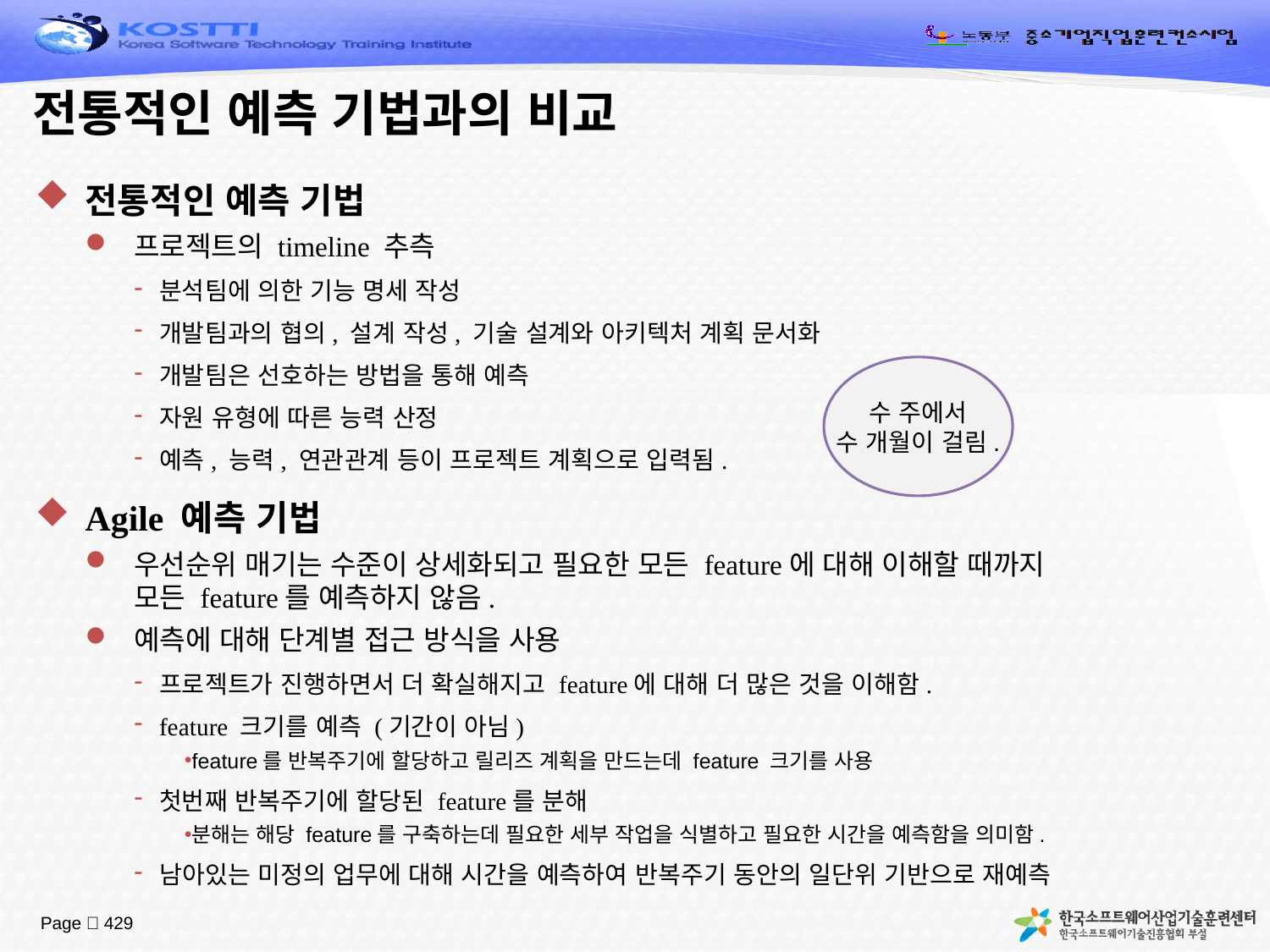

# 전통적인 예측 기법과의 비교
전통적인 예측 기법
프로젝트의 timeline 추측
분석팀에 의한 기능 명세 작성
개발팀과의 협의, 설계 작성, 기술 설계와 아키텍처 계획 문서화
개발팀은 선호하는 방법을 통해 예측
자원 유형에 따른 능력 산정
예측, 능력, 연관관계 등이 프로젝트 계획으로 입력됨.
Agile 예측 기법
우선순위 매기는 수준이 상세화되고 필요한 모든 feature에 대해 이해할 때까지
모든 feature를 예측하지 않음.
예측에 대해 단계별 접근 방식을 사용
프로젝트가 진행하면서 더 확실해지고 feature에 대해 더 많은 것을 이해함.
feature 크기를 예측 (기간이 아님)
feature를 반복주기에 할당하고 릴리즈 계획을 만드는데 feature 크기를 사용
첫번째 반복주기에 할당된 feature를 분해
분해는 해당 feature를 구축하는데 필요한 세부 작업을 식별하고 필요한 시간을 예측함을 의미함.
남아있는 미정의 업무에 대해 시간을 예측하여 반복주기 동안의 일단위 기반으로 재예측
수 주에서
수 개월이 걸림.